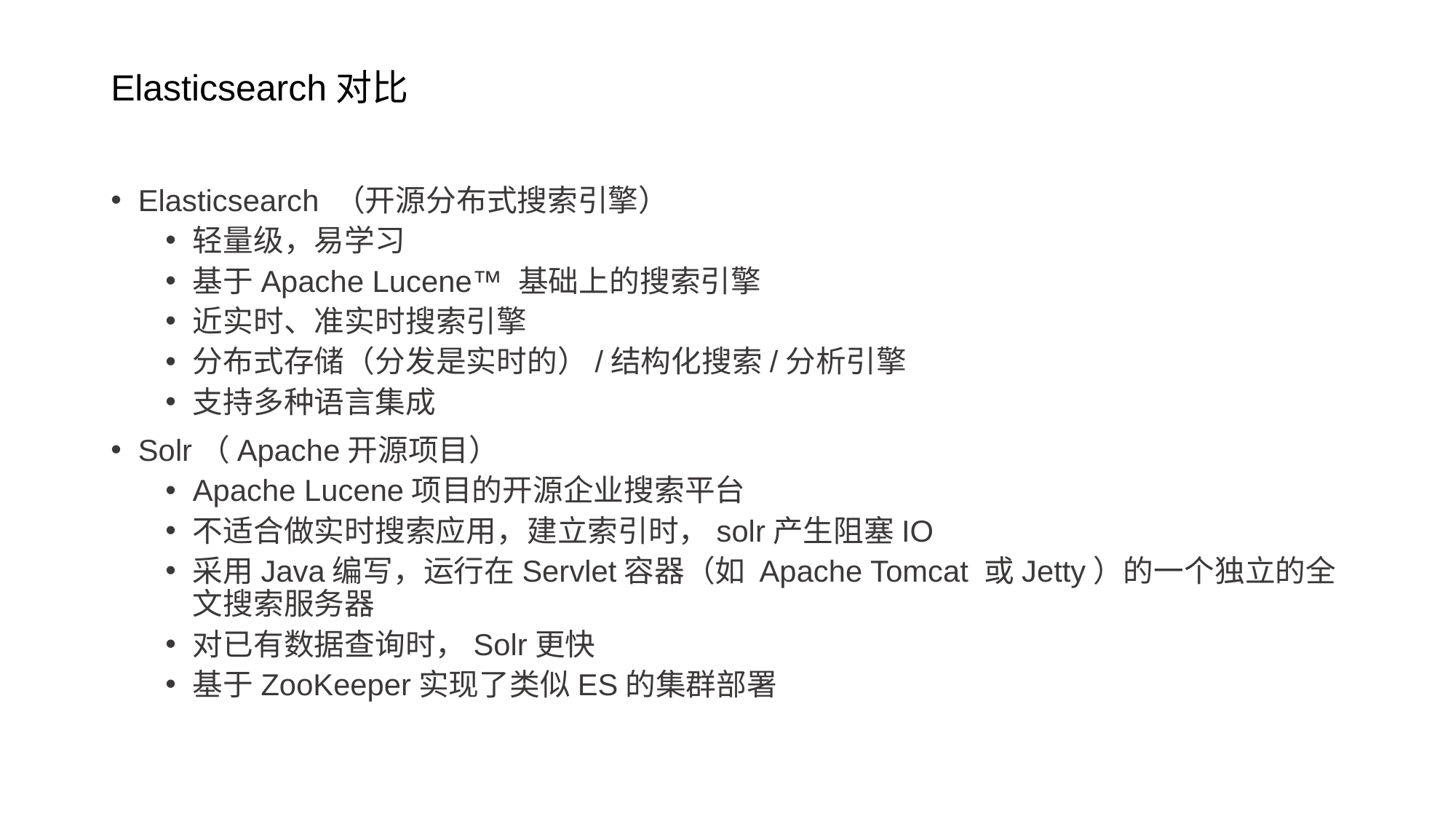

Elasticsearch对比
Elasticsearch （开源分布式搜索引擎）
轻量级，易学习
基于Apache Lucene™ 基础上的搜索引擎
近实时、准实时搜索引擎
分布式存储（分发是实时的）/结构化搜索/分析引擎
支持多种语言集成
Solr（Apache开源项目）
Apache Lucene项目的开源企业搜索平台
不适合做实时搜索应用，建立索引时，solr产生阻塞IO
采用Java编写，运行在Servlet容器（如 Apache Tomcat 或Jetty）的一个独立的全文搜索服务器
对已有数据查询时，Solr更快
基于ZooKeeper实现了类似ES的集群部署